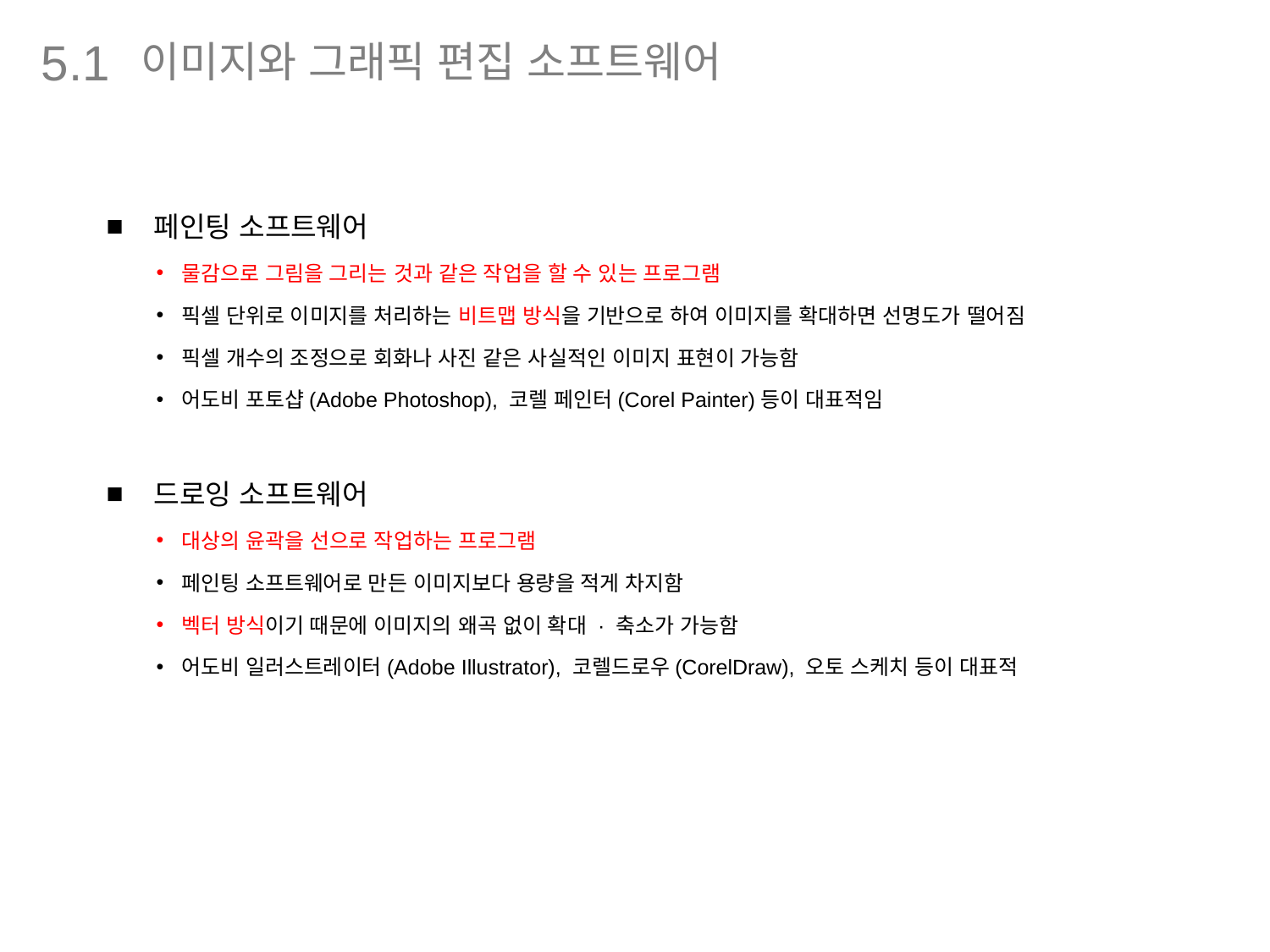

이미지와 그래픽 편집 소프트웨어
5.1
페인팅 소프트웨어
물감으로 그림을 그리는 것과 같은 작업을 할 수 있는 프로그램
픽셀 단위로 이미지를 처리하는 비트맵 방식을 기반으로 하여 이미지를 확대하면 선명도가 떨어짐
픽셀 개수의 조정으로 회화나 사진 같은 사실적인 이미지 표현이 가능함
어도비 포토샵(Adobe Photoshop), 코렐 페인터(Corel Painter)등이 대표적임

드로잉 소프트웨어
대상의 윤곽을 선으로 작업하는 프로그램
페인팅 소프트웨어로 만든 이미지보다 용량을 적게 차지함
벡터 방식이기 때문에 이미지의 왜곡 없이 확대 · 축소가 가능함
어도비 일러스트레이터(Adobe Illustrator), 코렐드로우(CorelDraw), 오토 스케치 등이 대표적